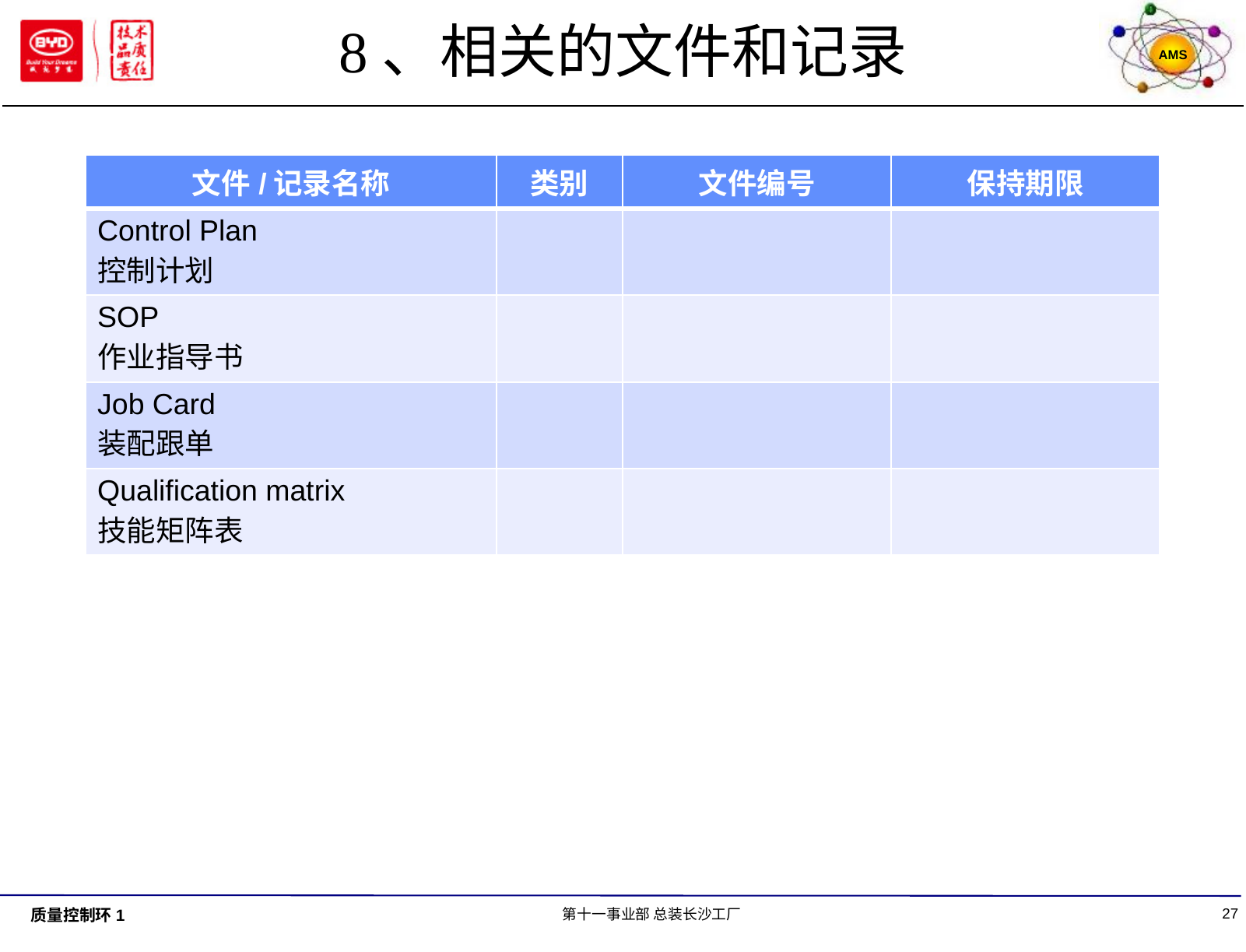

# 8、相关的文件和记录
| 文件/记录名称 | 类别 | 文件编号 | 保持期限 |
| --- | --- | --- | --- |
| Control Plan 控制计划 |  |  |  |
| SOP 作业指导书 |  |  |  |
| Job Card 装配跟单 |  |  |  |
| Qualification matrix 技能矩阵表 |  |  |  |